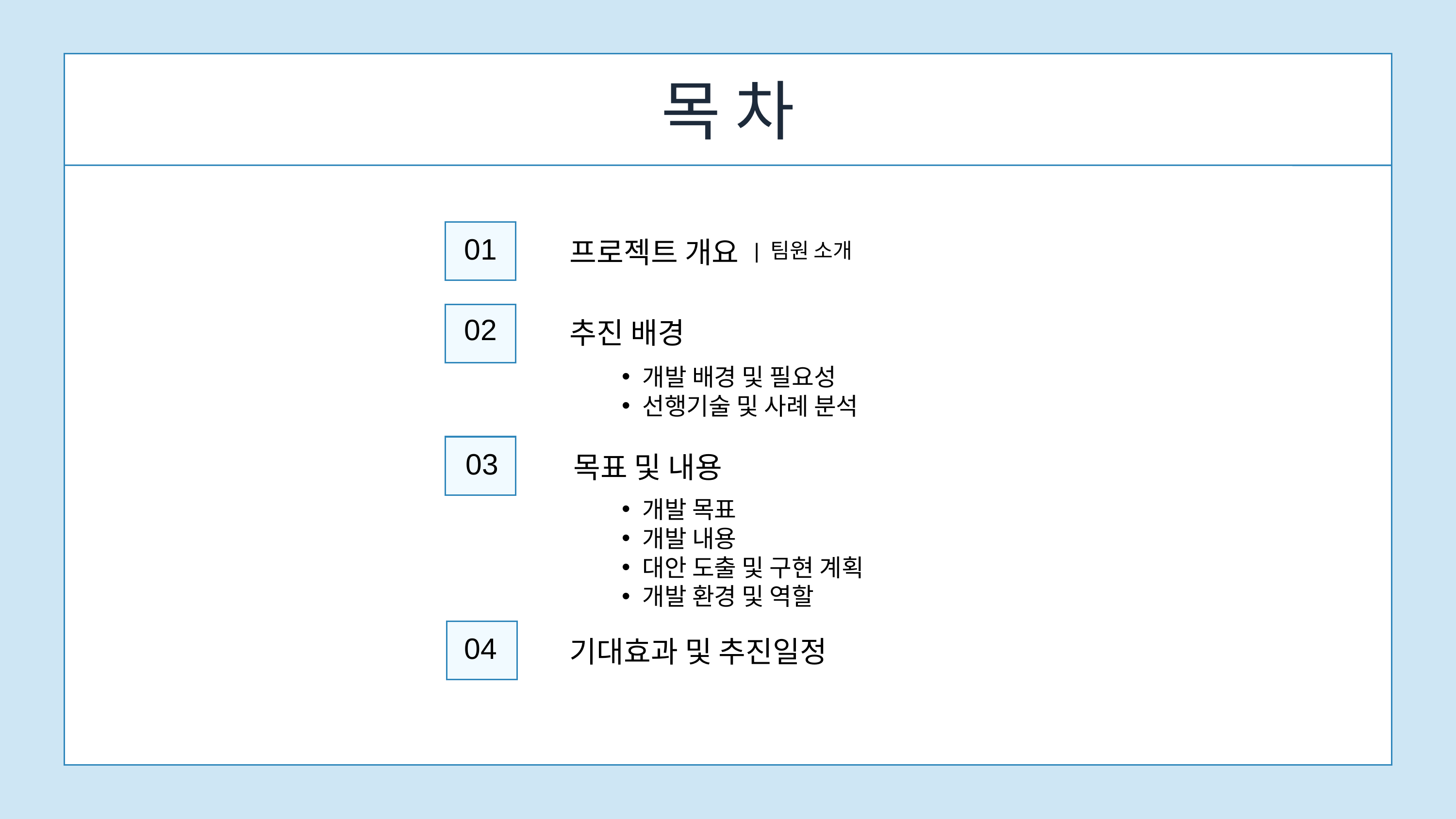

목 차

01
프로젝트 개요
 | 팀원 소개

02
추진 배경
개발 배경 및 필요성
선행기술 및 사례 분석

03
목표 및 내용
개발 목표
개발 내용
대안 도출 및 구현 계획
개발 환경 및 역할

04
기대효과 및 추진일정